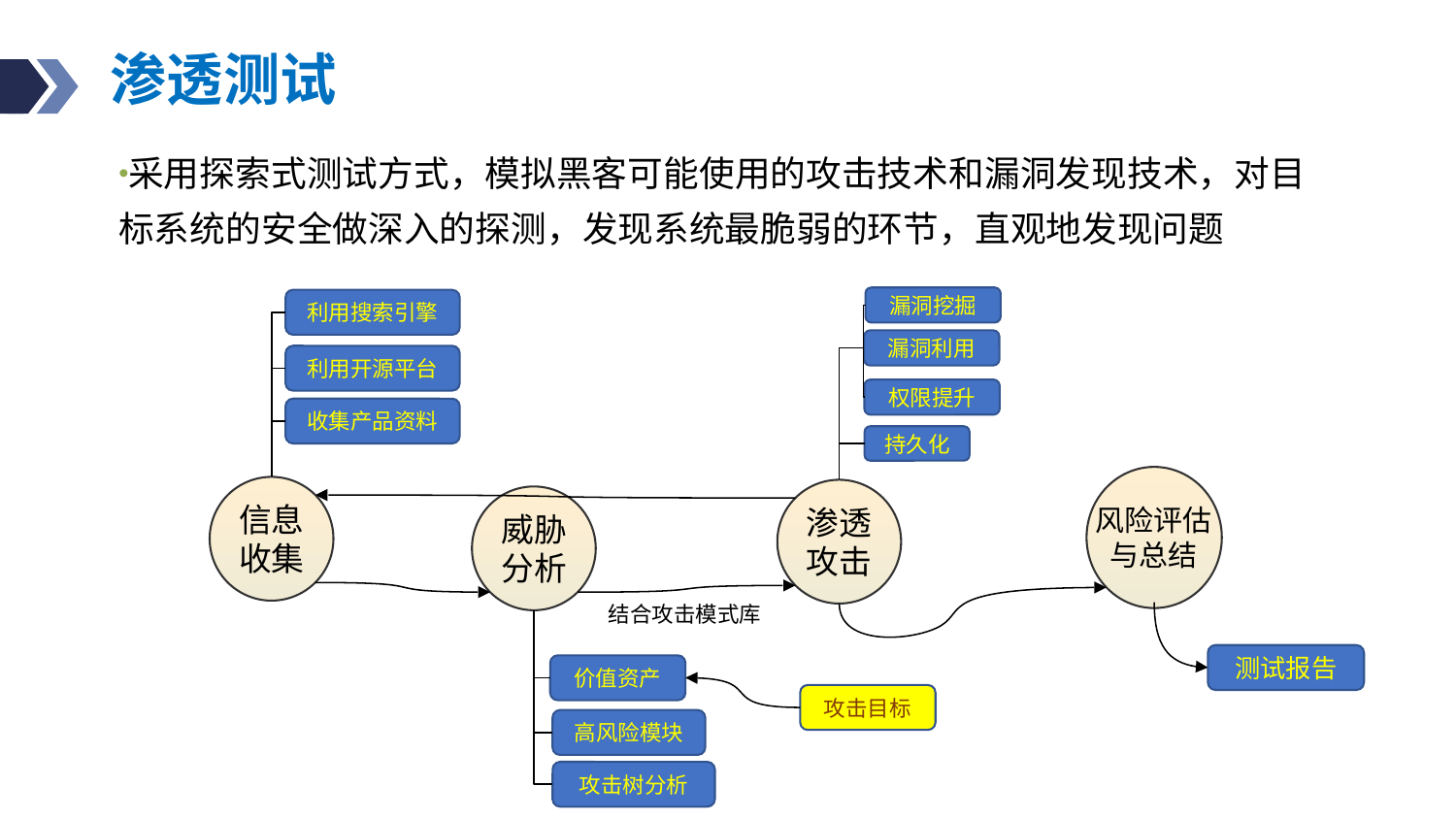

# 渗透测试
采用探索式测试方式，模拟黑客可能使用的攻击技术和漏洞发现技术，对目标系统的安全做深入的探测，发现系统最脆弱的环节，直观地发现问题
漏洞挖掘
利用搜索引擎
漏洞利用
利用开源平台
权限提升
收集产品资料
持久化
风险评估
与总结
信息
收集
渗透
攻击
威胁
分析
结合攻击模式库
测试报告
价值资产
攻击目标
高风险模块
攻击树分析